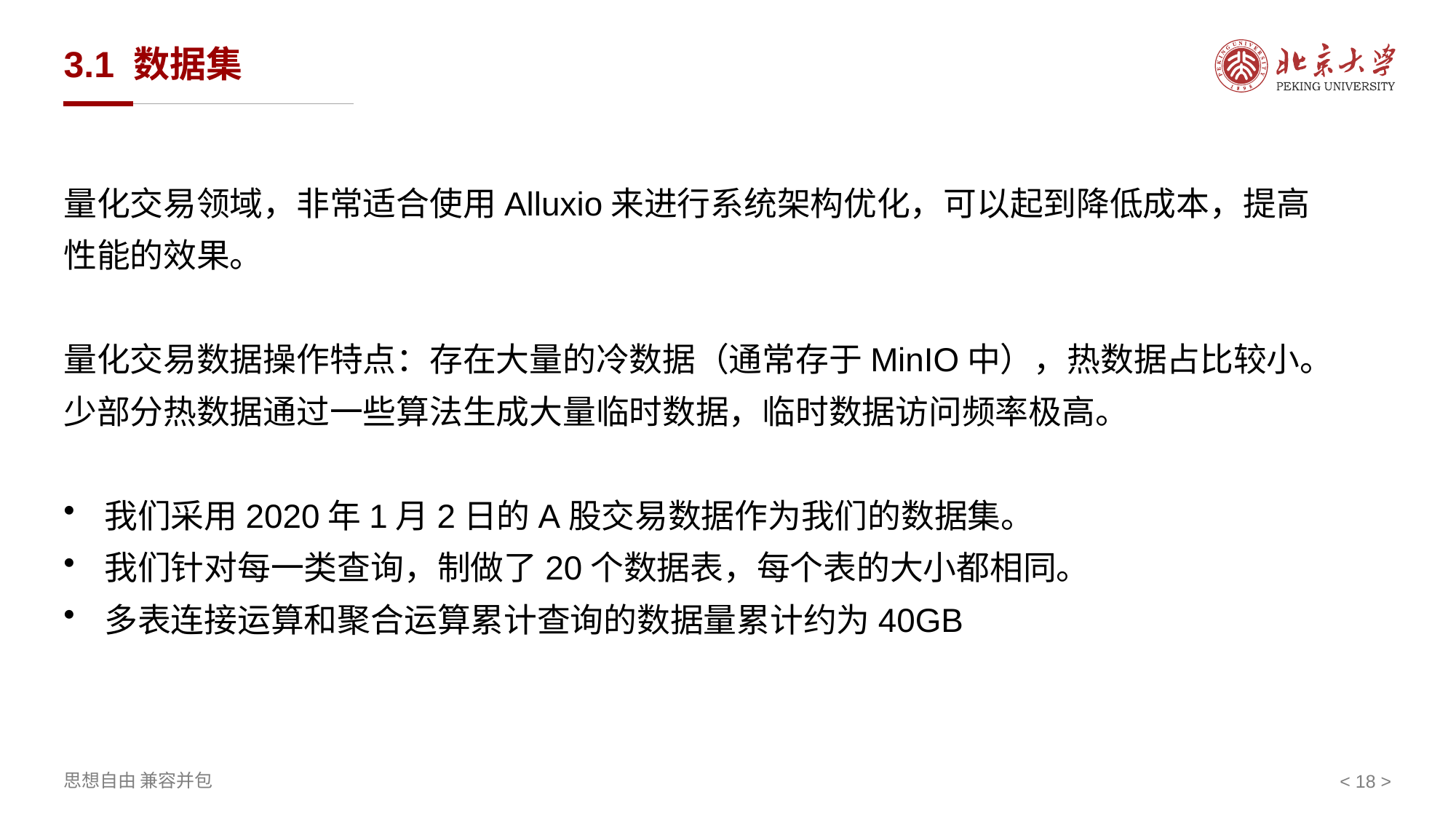

# 3.1 数据集
量化交易领域，非常适合使用Alluxio来进行系统架构优化，可以起到降低成本，提高性能的效果。

量化交易数据操作特点：存在大量的冷数据（通常存于MinIO中），热数据占比较小。少部分热数据通过一些算法生成大量临时数据，临时数据访问频率极高。

我们采用2020年1月2日的A股交易数据作为我们的数据集。
我们针对每一类查询，制做了20个数据表，每个表的大小都相同。
多表连接运算和聚合运算累计查询的数据量累计约为40GB

< 18 >